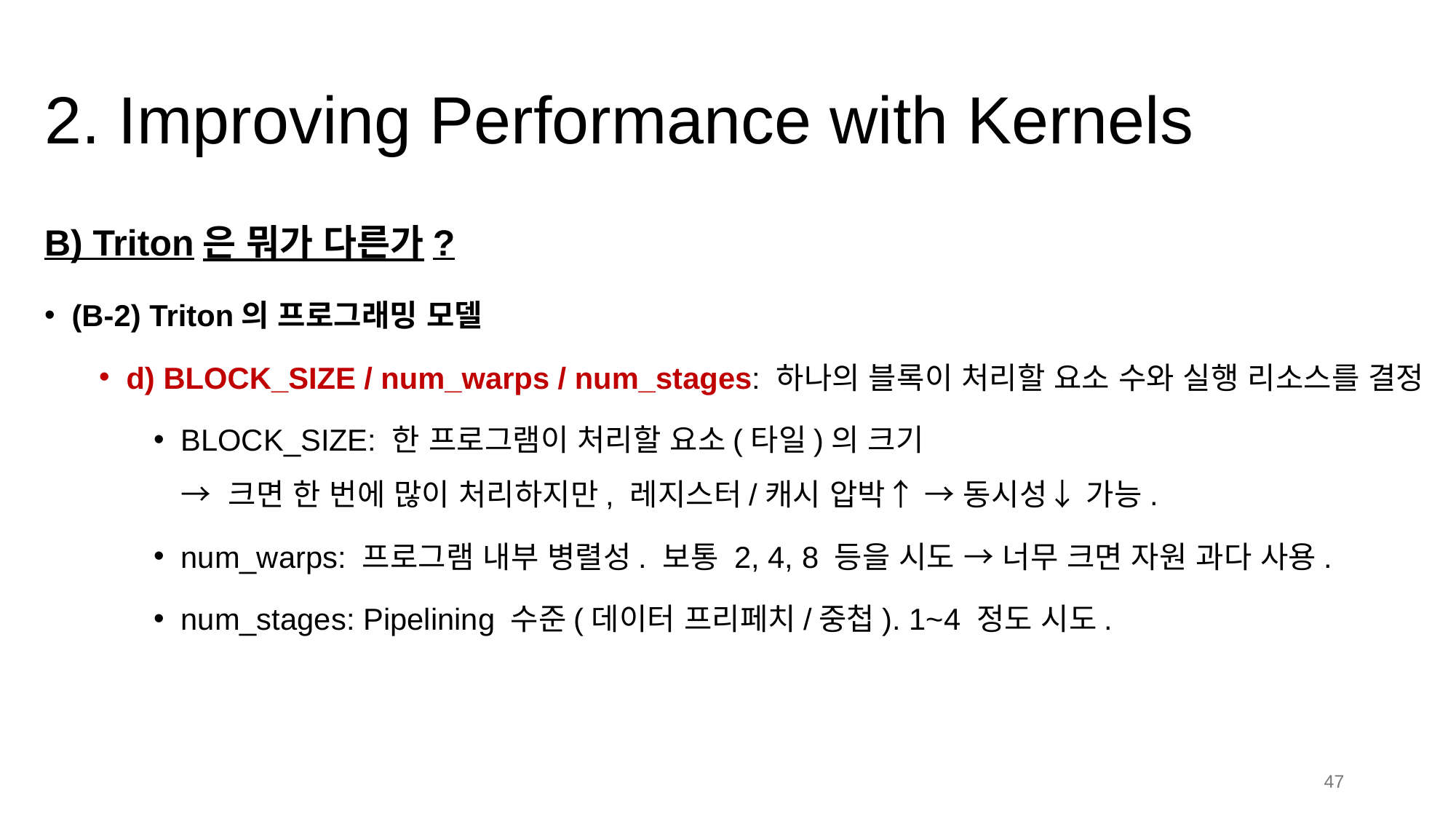

# 2. Improving Performance with Kernels
B) Triton은 뭐가 다른가?
(B-2) Triton의 프로그래밍 모델
d) BLOCK_SIZE / num_warps / num_stages: 하나의 블록이 처리할 요소 수와 실행 리소스를 결정
BLOCK_SIZE: 한 프로그램이 처리할 요소(타일)의 크기
→  크면 한 번에 많이 처리하지만, 레지스터/캐시 압박↑ → 동시성↓ 가능.
num_warps: 프로그램 내부 병렬성. 보통 2, 4, 8 등을 시도 → 너무 크면 자원 과다 사용.
num_stages: Pipelining 수준(데이터 프리페치/중첩). 1~4 정도 시도.

47